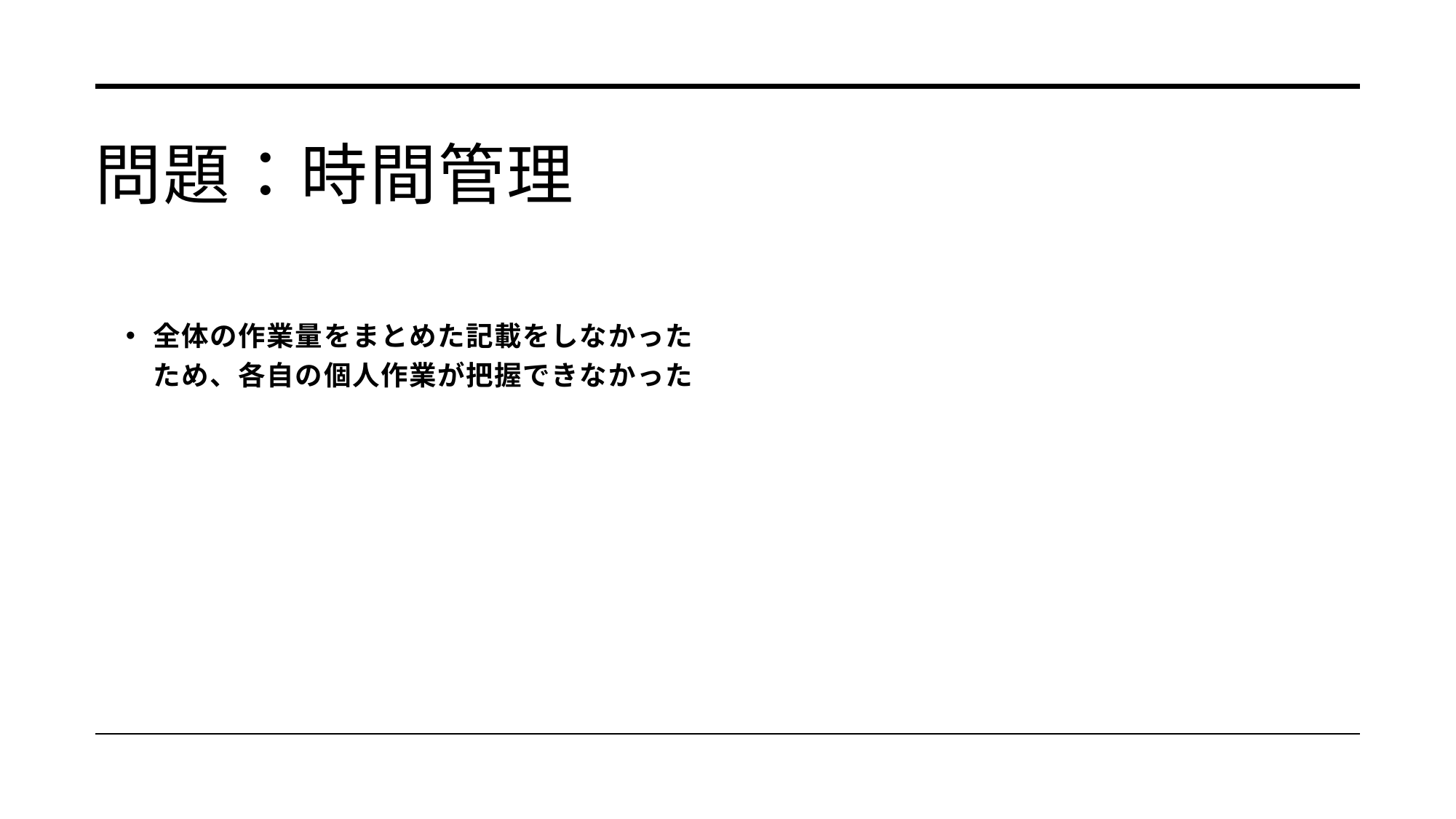

# 問題：時間管理

全体の作業量をまとめた記載をしなかったため、各自の個人作業が把握できなかった